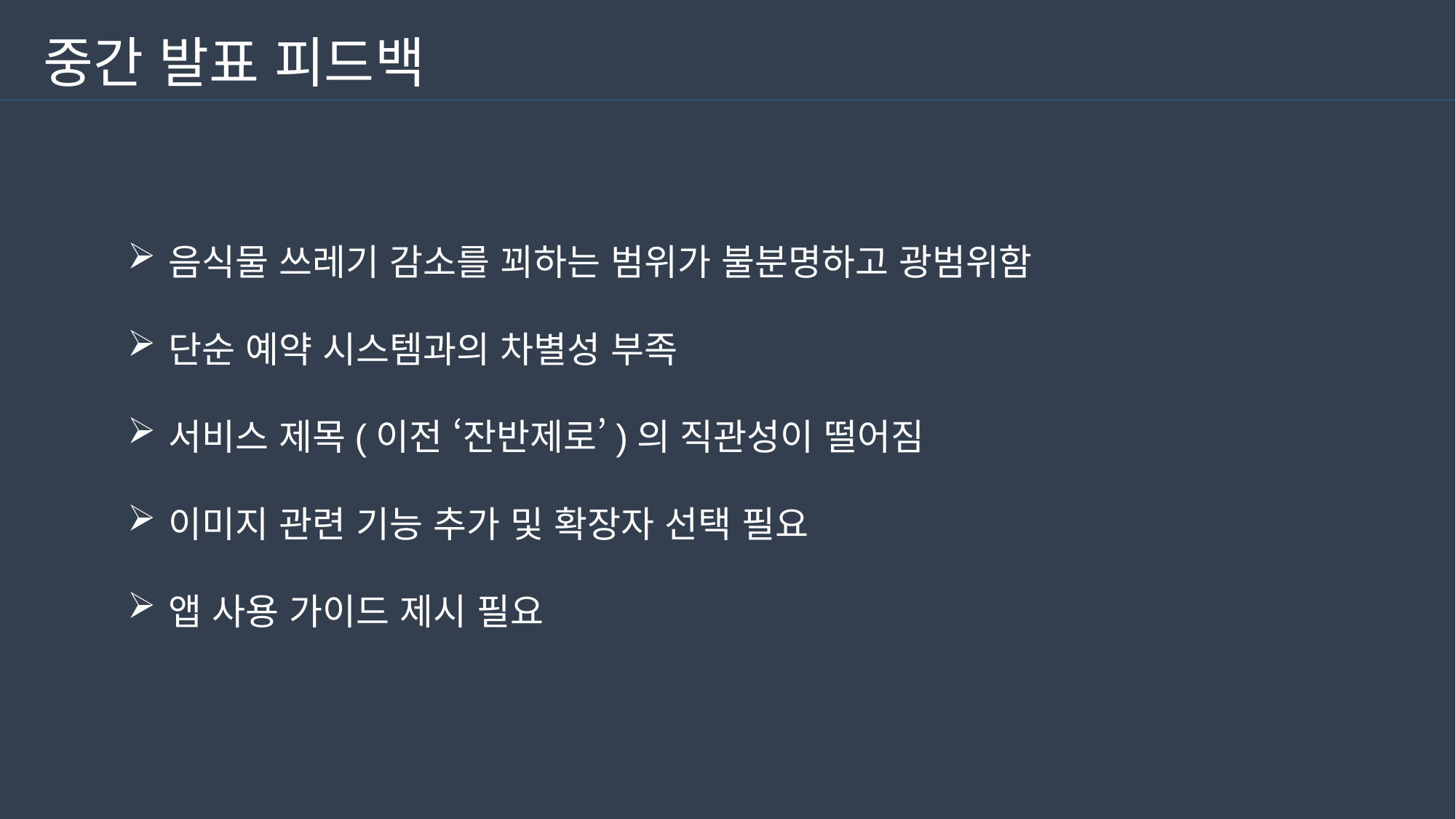

중간 발표 피드백
음식물 쓰레기 감소를 꾀하는 범위가 불분명하고 광범위함
단순 예약 시스템과의 차별성 부족
서비스 제목(이전 ‘잔반제로’)의 직관성이 떨어짐
이미지 관련 기능 추가 및 확장자 선택 필요
앱 사용 가이드 제시 필요